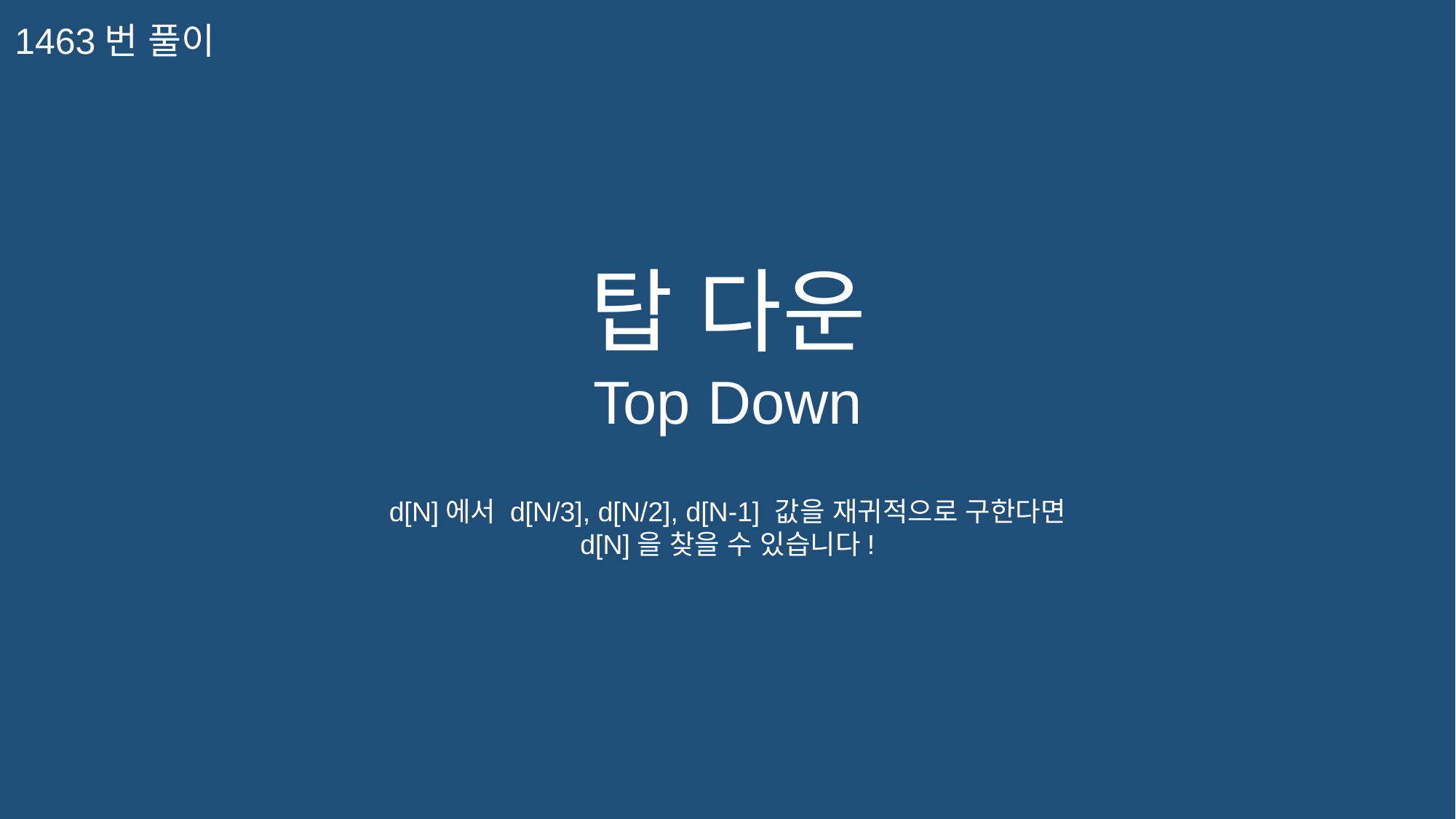

1463번 풀이
탑 다운
Top Down
d[N]에서 d[N/3], d[N/2], d[N-1] 값을 재귀적으로 구한다면
d[N]을 찾을 수 있습니다!